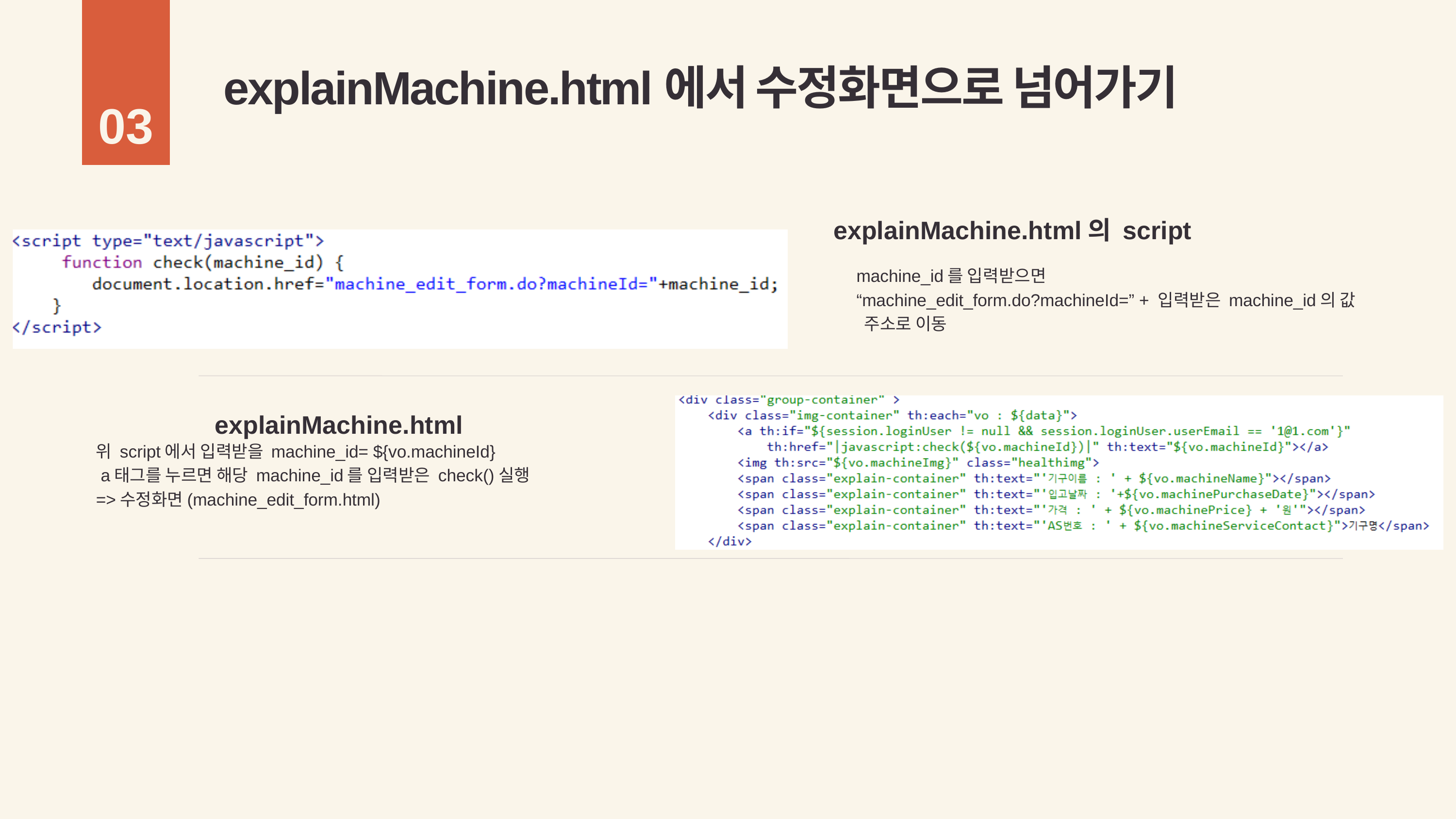

explainMachine.html에서 수정화면으로 넘어가기
03
explainMachine.html의 script

machine_id를 입력받으면
“machine_edit_form.do?machineId=” + 입력받은 machine_id의 값
 주소로 이동

explainMachine.html
위 script에서 입력받을 machine_id= ${vo.machineId}
 a태그를 누르면 해당 machine_id를 입력받은 check()실행
=>수정화면(machine_edit_form.html)